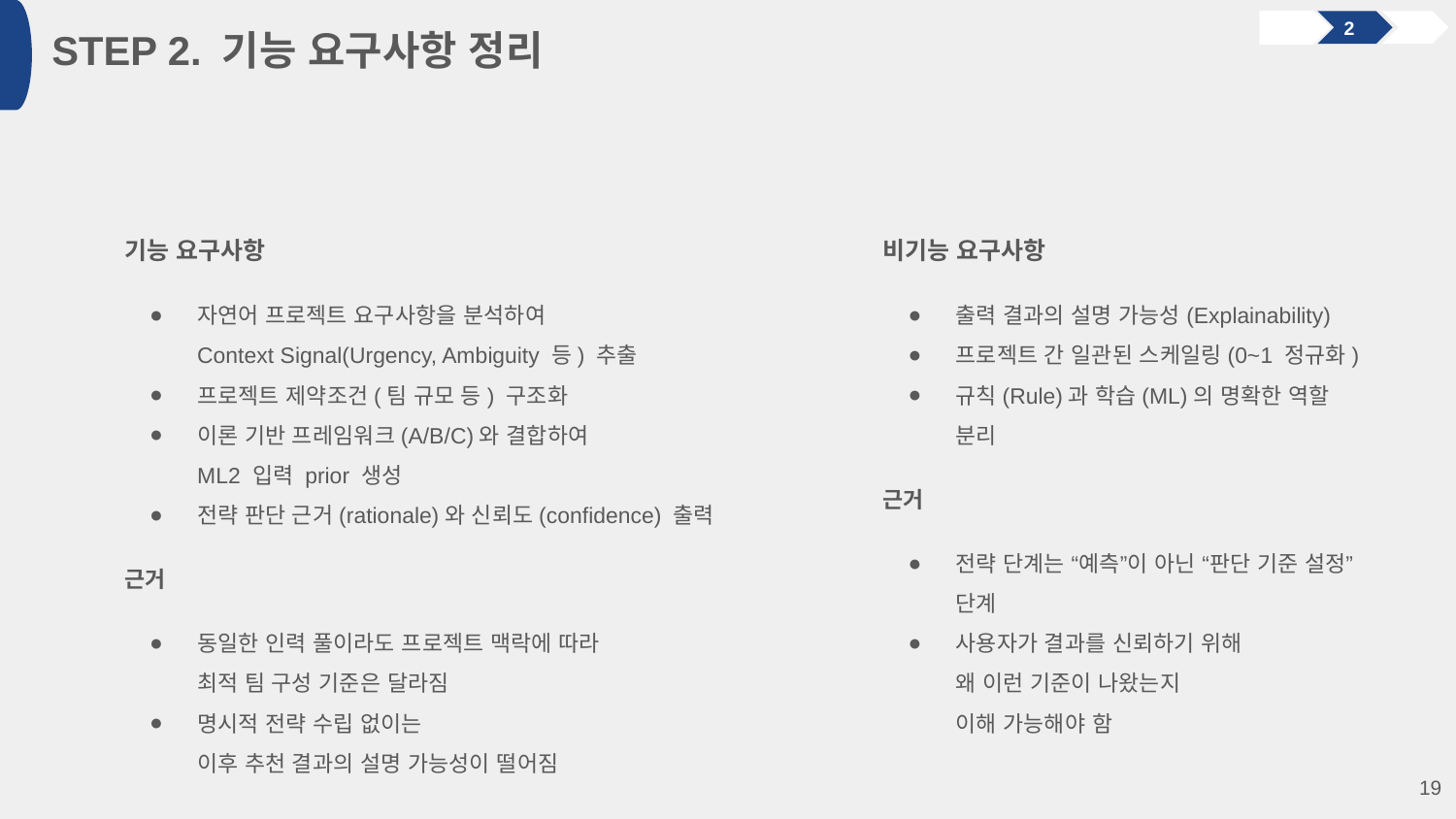

STEP 2. 기능 요구사항 정리
2

기능 요구사항
자연어 프로젝트 요구사항을 분석하여
Context Signal(Urgency, Ambiguity 등) 추출
프로젝트 제약조건(팀 규모 등) 구조화
이론 기반 프레임워크(A/B/C)와 결합하여
ML2 입력 prior 생성
전략 판단 근거(rationale)와 신뢰도(confidence) 출력
근거
동일한 인력 풀이라도 프로젝트 맥락에 따라
최적 팀 구성 기준은 달라짐
명시적 전략 수립 없이는
이후 추천 결과의 설명 가능성이 떨어짐
비기능 요구사항
출력 결과의 설명 가능성(Explainability)
프로젝트 간 일관된 스케일링(0~1 정규화)
규칙(Rule)과 학습(ML)의 명확한 역할 분리
근거
전략 단계는 “예측”이 아닌 “판단 기준 설정” 단계
사용자가 결과를 신뢰하기 위해
왜 이런 기준이 나왔는지
이해 가능해야 함
19